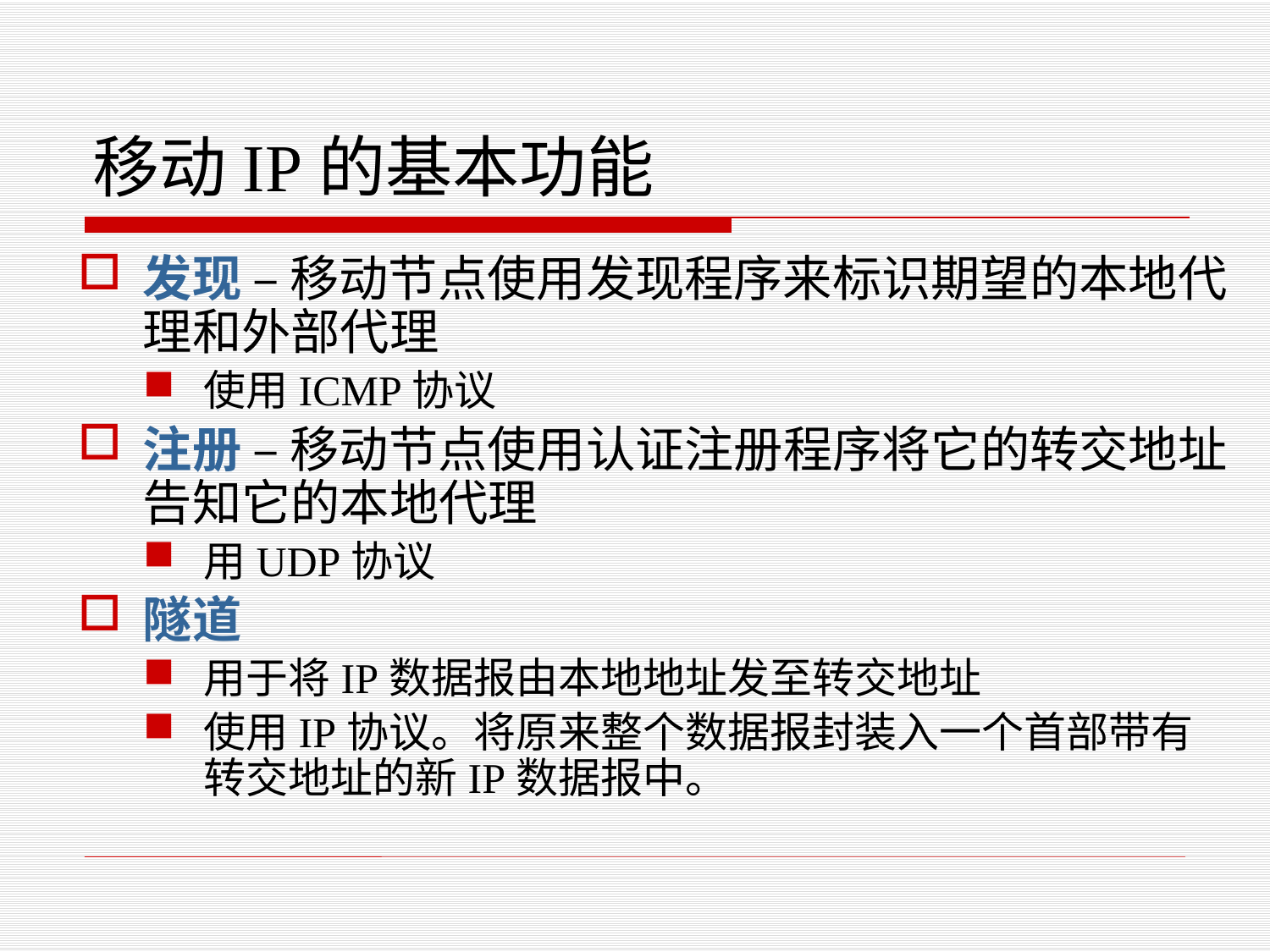

# 移动IP的基本功能
发现 – 移动节点使用发现程序来标识期望的本地代理和外部代理
使用ICMP协议
注册 – 移动节点使用认证注册程序将它的转交地址告知它的本地代理
用UDP协议
隧道
用于将IP数据报由本地地址发至转交地址
使用IP协议。将原来整个数据报封装入一个首部带有转交地址的新IP数据报中。